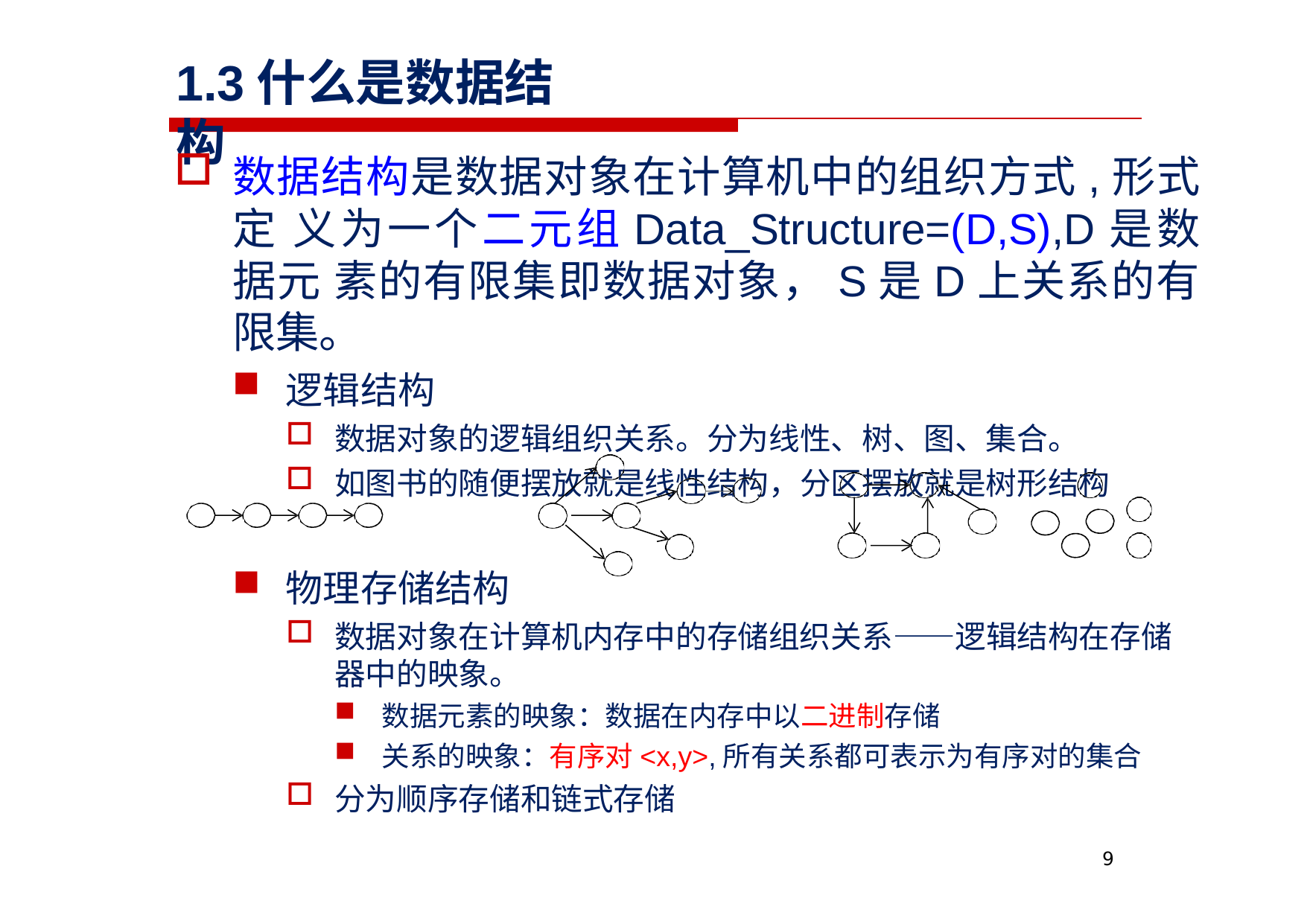

# 1.3什么是数据结构
数据结构是数据对象在计算机中的组织方式,形式定 义为一个二元组Data_Structure=(D,S),D是数据元 素的有限集即数据对象，S是D上关系的有限集。
逻辑结构
数据对象的逻辑组织关系。分为线性、树、图、集合。
如图书的随便摆放就是线性结构，分区摆放就是树形结构

物理存储结构
数据对象在计算机内存中的存储组织关系——逻辑结构在存储 器中的映象。
数据元素的映象：数据在内存中以二进制存储
关系的映象：有序对<x,y>,所有关系都可表示为有序对的集合
分为顺序存储和链式存储
9